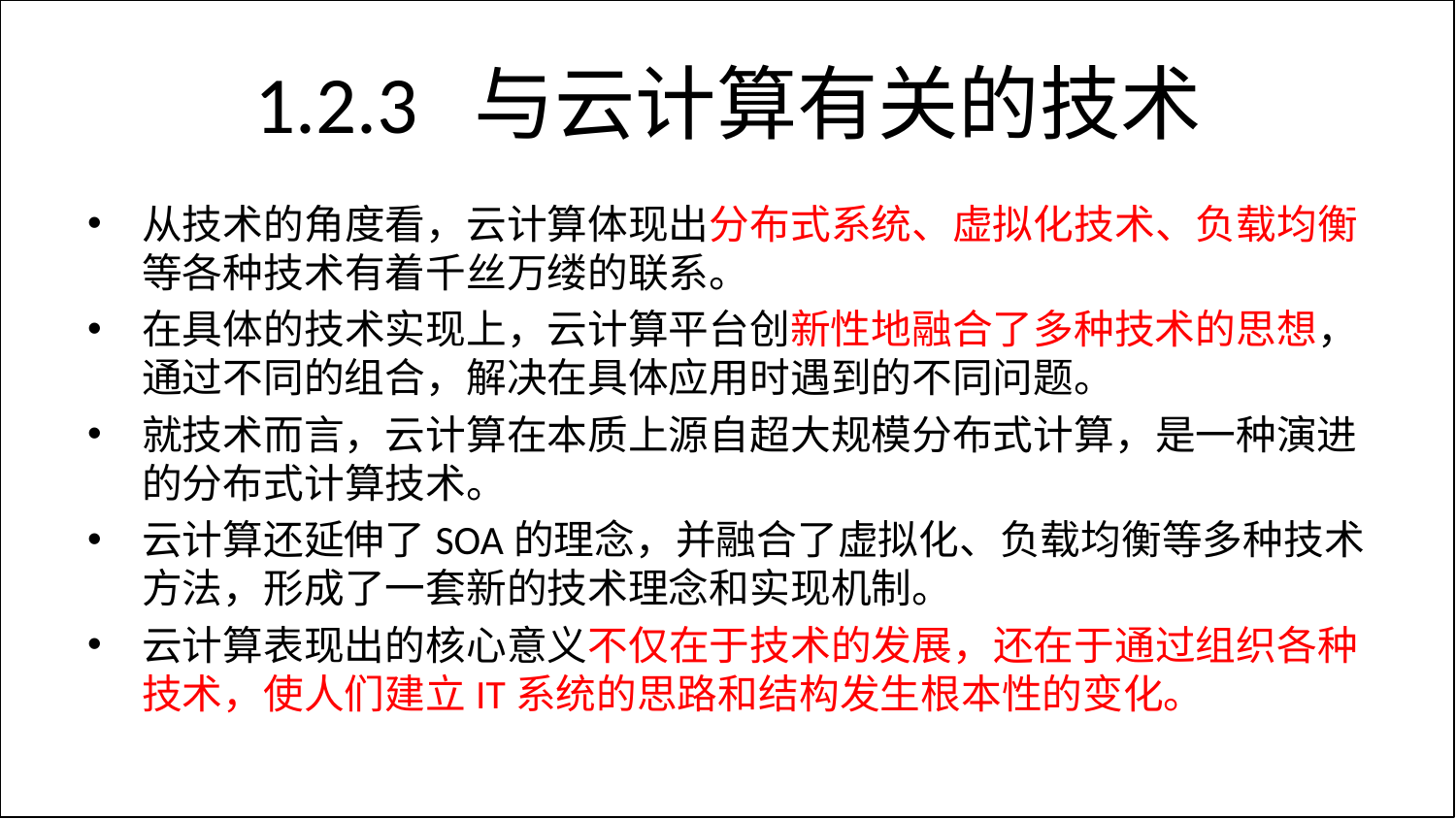

# 1.2.3  与云计算有关的技术
从技术的角度看，云计算体现出分布式系统、虚拟化技术、负载均衡等各种技术有着千丝万缕的联系。
在具体的技术实现上，云计算平台创新性地融合了多种技术的思想，通过不同的组合，解决在具体应用时遇到的不同问题。
就技术而言，云计算在本质上源自超大规模分布式计算，是一种演进的分布式计算技术。
云计算还延伸了SOA的理念，并融合了虚拟化、负载均衡等多种技术方法，形成了一套新的技术理念和实现机制。
云计算表现出的核心意义不仅在于技术的发展，还在于通过组织各种技术，使人们建立IT系统的思路和结构发生根本性的变化。